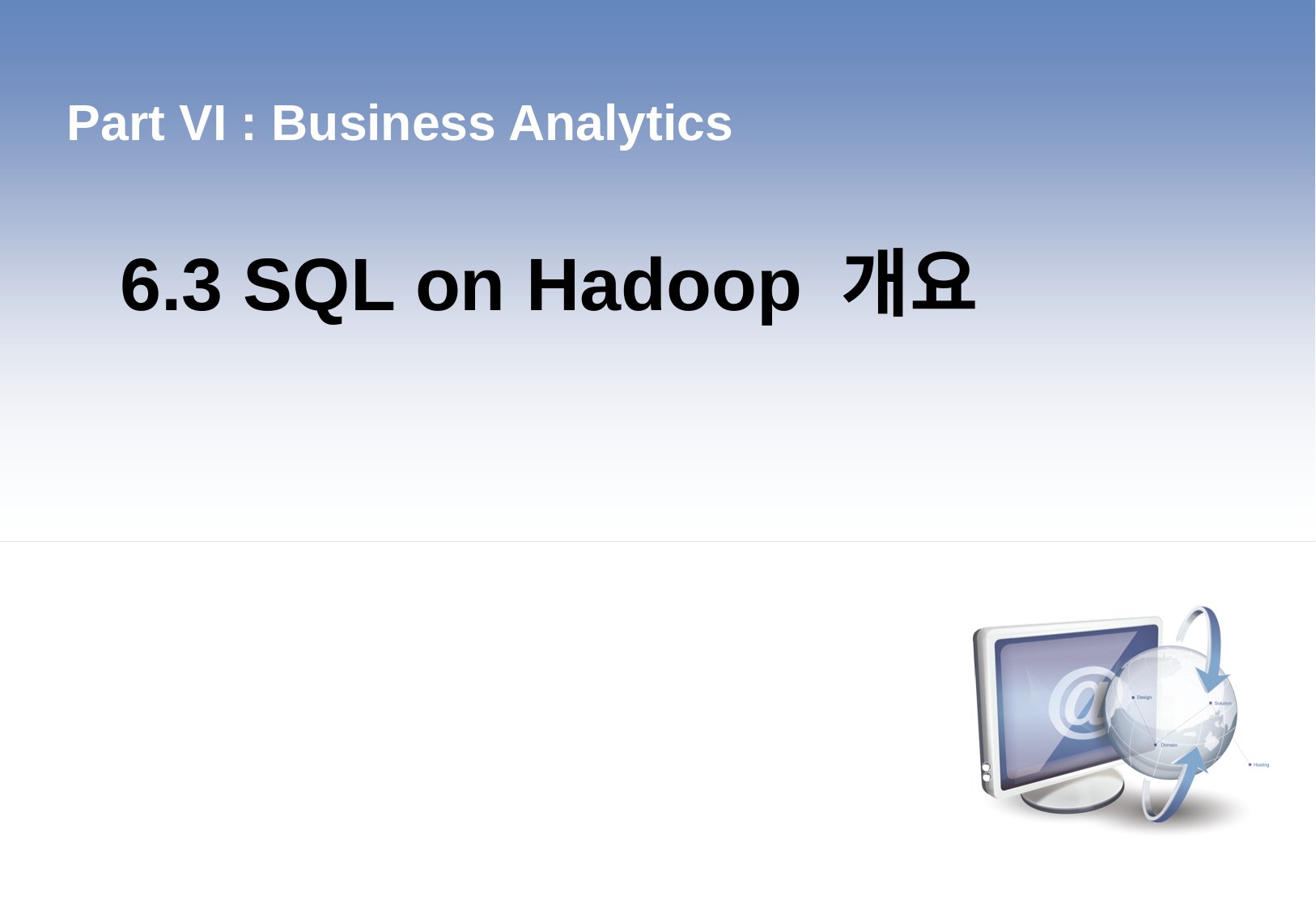

Part VI : Business Analytics
6.3 SQL on Hadoop 개요